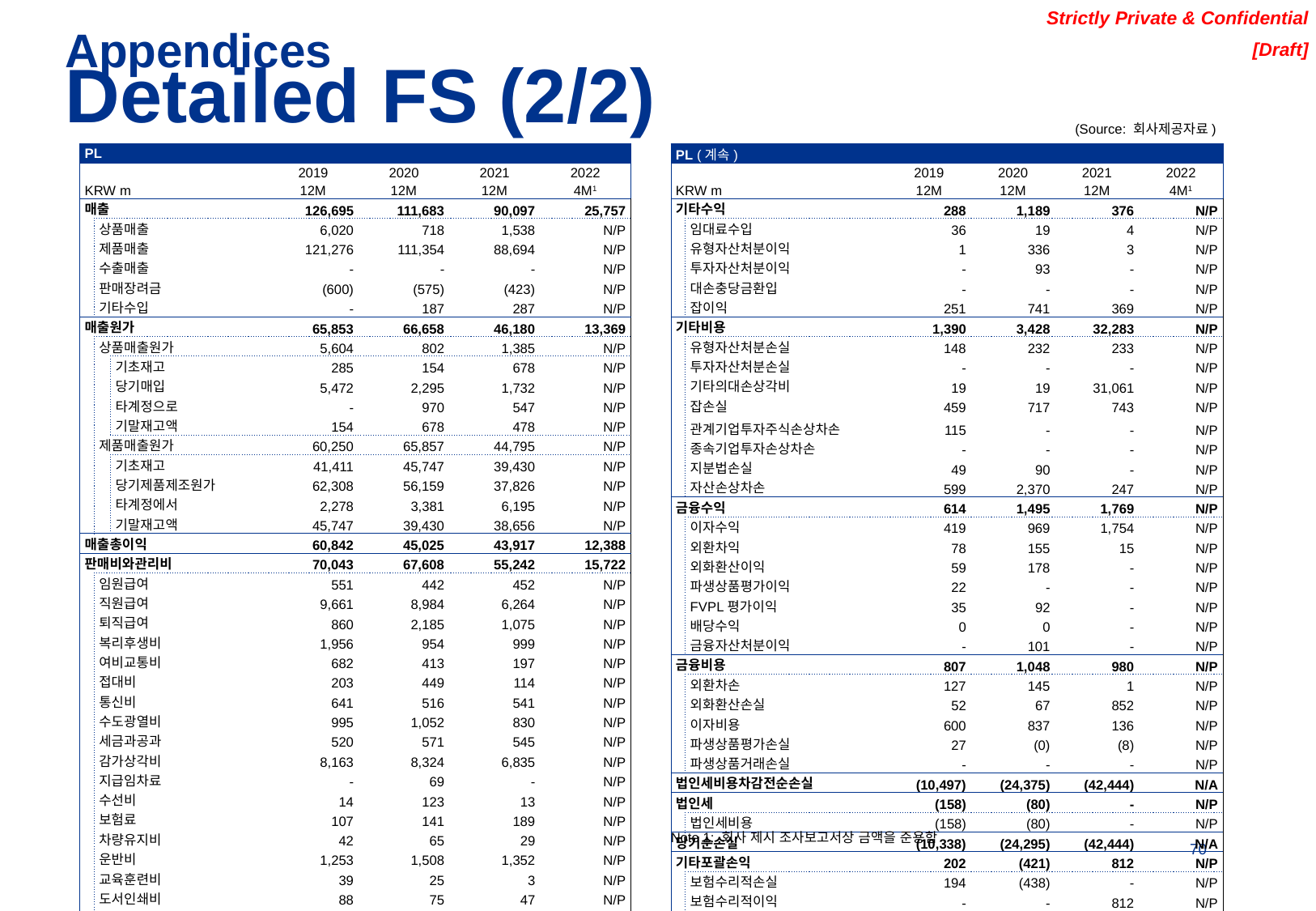

Appendices
Detailed FS (2/2)
(Source: 회사제공자료)
| PL |  |  |  |  |  |  |
| --- | --- | --- | --- | --- | --- | --- |
|  |  |  | 2019 | 2020 | 2021 | 2022 |
| KRW m |  |  | 12M | 12M | 12M | 4M1 |
| 매출 |  |  | 126,695 | 111,683 | 90,097 | 25,757 |
|  | 상품매출 |  | 6,020 | 718 | 1,538 | N/P |
|  | 제품매출 |  | 121,276 | 111,354 | 88,694 | N/P |
|  | 수출매출 |  | - | - | - | N/P |
|  | 판매장려금 |  | (600) | (575) | (423) | N/P |
|  | 기타수입 |  | - | 187 | 287 | N/P |
| 매출원가 |  |  | 65,853 | 66,658 | 46,180 | 13,369 |
|  | 상품매출원가 |  | 5,604 | 802 | 1,385 | N/P |
|  |  | 기초재고 | 285 | 154 | 678 | N/P |
|  |  | 당기매입 | 5,472 | 2,295 | 1,732 | N/P |
|  |  | 타계정으로 | - | 970 | 547 | N/P |
|  |  | 기말재고액 | 154 | 678 | 478 | N/P |
|  | 제품매출원가 |  | 60,250 | 65,857 | 44,795 | N/P |
|  |  | 기초재고 | 41,411 | 45,747 | 39,430 | N/P |
|  |  | 당기제품제조원가 | 62,308 | 56,159 | 37,826 | N/P |
|  |  | 타계정에서 | 2,278 | 3,381 | 6,195 | N/P |
|  |  | 기말재고액 | 45,747 | 39,430 | 38,656 | N/P |
| 매출총이익 |  |  | 60,842 | 45,025 | 43,917 | 12,388 |
| 판매비와관리비 |  |  | 70,043 | 67,608 | 55,242 | 15,722 |
|  | 임원급여 |  | 551 | 442 | 452 | N/P |
|  | 직원급여 |  | 9,661 | 8,984 | 6,264 | N/P |
|  | 퇴직급여 |  | 860 | 2,185 | 1,075 | N/P |
|  | 복리후생비 |  | 1,956 | 954 | 999 | N/P |
|  | 여비교통비 |  | 682 | 413 | 197 | N/P |
|  | 접대비 |  | 203 | 449 | 114 | N/P |
|  | 통신비 |  | 641 | 516 | 541 | N/P |
|  | 수도광열비 |  | 995 | 1,052 | 830 | N/P |
|  | 세금과공과 |  | 520 | 571 | 545 | N/P |
|  | 감가상각비 |  | 8,163 | 8,324 | 6,835 | N/P |
|  | 지급임차료 |  | - | 69 | - | N/P |
|  | 수선비 |  | 14 | 123 | 13 | N/P |
|  | 보험료 |  | 107 | 141 | 189 | N/P |
|  | 차량유지비 |  | 42 | 65 | 29 | N/P |
|  | 운반비 |  | 1,253 | 1,508 | 1,352 | N/P |
|  | 교육훈련비 |  | 39 | 25 | 3 | N/P |
|  | 도서인쇄비 |  | 88 | 75 | 47 | N/P |
|  | 소모품비 |  | 471 | 476 | 303 | N/P |
|  | 지급수수료 |  | 4,782 | 5,130 | 7,407 | N/P |
|  | 광고선전비 |  | 4,416 | 5,078 | 3,974 | N/P |
|  | 대손상각비 |  | (1,205) | 854 | (1,173) | N/P |
|  | 판매수수료 |  | 35,380 | 30,173 | 25,246 | N/P |
|  | 복구충당부채전입액 |  | 425 | - | - | N/P |
| 영업손익 |  |  | (9,201) | (22,583) | (11,326) | (3,334) |
| PL (계속) |  |  |  |  |  |  |
| --- | --- | --- | --- | --- | --- | --- |
|  |  |  | 2019 | 2020 | 2021 | 2022 |
| KRW m |  |  | 12M | 12M | 12M | 4M1 |
| 기타수익 |  |  | 288 | 1,189 | 376 | N/P |
|  | 임대료수입 |  | 36 | 19 | 4 | N/P |
|  | 유형자산처분이익 |  | 1 | 336 | 3 | N/P |
|  | 투자자산처분이익 |  | - | 93 | - | N/P |
|  | 대손충당금환입 |  | - | - | - | N/P |
|  | 잡이익 |  | 251 | 741 | 369 | N/P |
| 기타비용 |  |  | 1,390 | 3,428 | 32,283 | N/P |
|  | 유형자산처분손실 |  | 148 | 232 | 233 | N/P |
|  | 투자자산처분손실 |  | - | - | - | N/P |
|  | 기타의대손상각비 |  | 19 | 19 | 31,061 | N/P |
|  | 잡손실 |  | 459 | 717 | 743 | N/P |
|  | 관계기업투자주식손상차손 |  | 115 | - | - | N/P |
|  | 종속기업투자손상차손 |  | - | - | - | N/P |
|  | 지분법손실 |  | 49 | 90 | - | N/P |
|  | 자산손상차손 |  | 599 | 2,370 | 247 | N/P |
| 금융수익 |  |  | 614 | 1,495 | 1,769 | N/P |
|  | 이자수익 |  | 419 | 969 | 1,754 | N/P |
|  | 외환차익 |  | 78 | 155 | 15 | N/P |
|  | 외화환산이익 |  | 59 | 178 | - | N/P |
|  | 파생상품평가이익 |  | 22 | - | - | N/P |
|  | FVPL평가이익 |  | 35 | 92 | - | N/P |
|  | 배당수익 |  | 0 | 0 | - | N/P |
|  | 금융자산처분이익 |  | - | 101 | - | N/P |
| 금융비용 |  |  | 807 | 1,048 | 980 | N/P |
|  | 외환차손 |  | 127 | 145 | 1 | N/P |
|  | 외화환산손실 |  | 52 | 67 | 852 | N/P |
|  | 이자비용 |  | 600 | 837 | 136 | N/P |
|  | 파생상품평가손실 |  | 27 | (0) | (8) | N/P |
|  | 파생상품거래손실 |  | - | - | - | N/P |
| 법인세비용차감전순손실 |  |  | (10,497) | (24,375) | (42,444) | N/A |
| 법인세 |  |  | (158) | (80) | - | N/P |
|  | 법인세비용 |  | (158) | (80) | - | N/P |
| 당기순손실 |  |  | (10,338) | (24,295) | (42,444) | N/A |
| 기타포괄손익 |  |  | 202 | (421) | 812 | N/P |
|  | 보험수리적손실 |  | 194 | (438) | - | N/P |
|  | 보험수리적이익 |  | - | - | 812 | N/P |
|  | 지분법자본변동 |  | 8 | 18 | - | N/P |
| 총포괄손익 |  |  | (10,136) | (24,716) | (41,632) | N/A |

Note 1: 회사 제시 조사보고서상 금액을 준용함